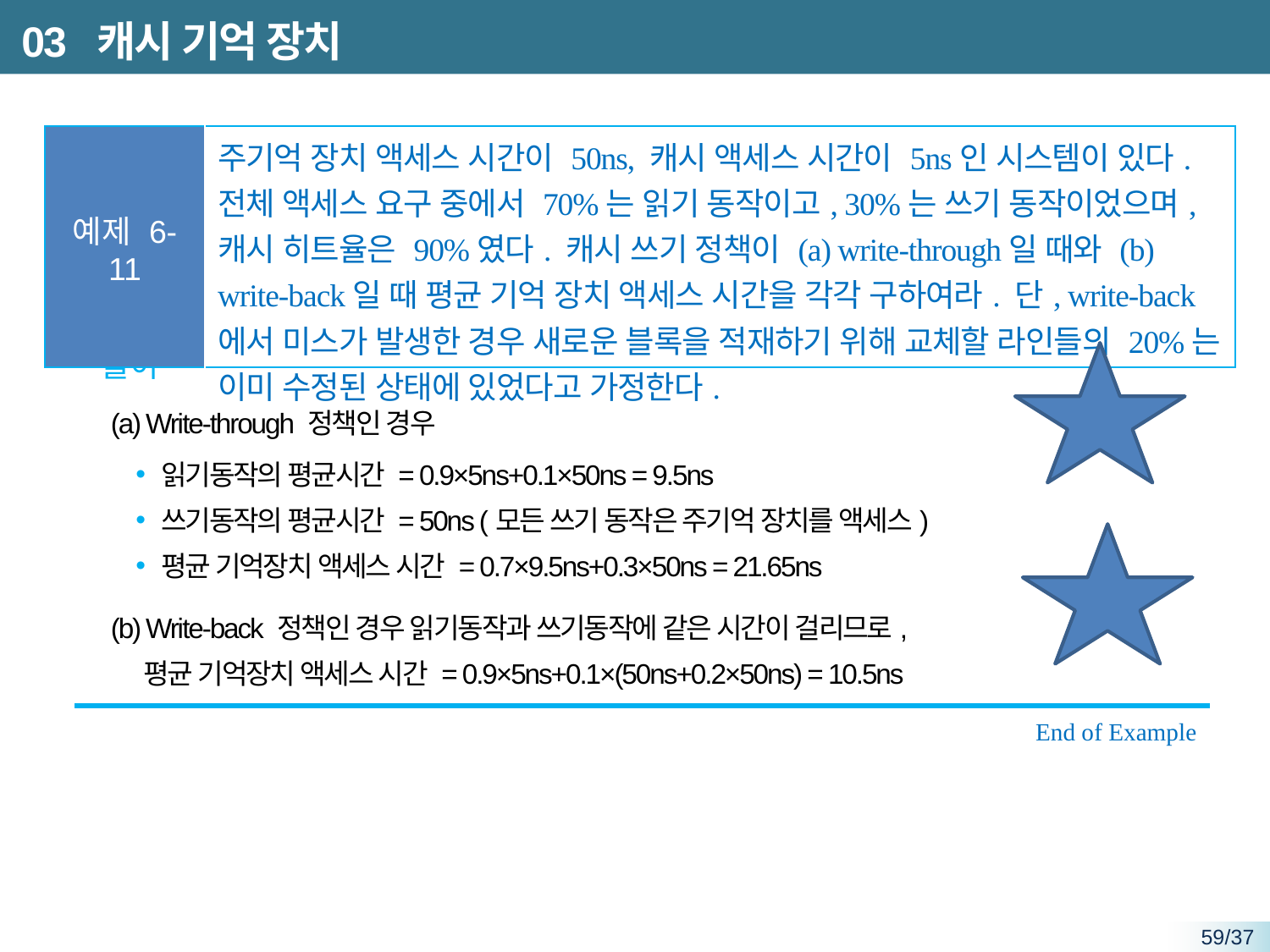

# 03  캐시 기억 장치
| 예제 6-11 | 주기억 장치 액세스 시간이 50ns, 캐시 액세스 시간이 5ns인 시스템이 있다. 전체 액세스 요구 중에서 70%는 읽기 동작이고, 30%는 쓰기 동작이었으며, 캐시 히트율은 90%였다. 캐시 쓰기 정책이 (a) write-through일 때와 (b) write-back일 때 평균 기억 장치 액세스 시간을 각각 구하여라. 단, write-back에서 미스가 발생한 경우 새로운 블록을 적재하기 위해 교체할 라인들의 20%는 이미 수정된 상태에 있었다고 가정한다. |
| --- | --- |
풀이

(a) Write-through 정책인 경우
읽기동작의 평균시간 = 0.9×5ns+0.1×50ns = 9.5ns
쓰기동작의 평균시간 = 50ns (모든 쓰기 동작은 주기억 장치를 액세스)
평균 기억장치 액세스 시간 = 0.7×9.5ns+0.3×50ns = 21.65ns
(b) Write-back 정책인 경우 읽기동작과 쓰기동작에 같은 시간이 걸리므로,
    평균 기억장치 액세스 시간 = 0.9×5ns+0.1×(50ns+0.2×50ns) = 10.5ns

End of Example